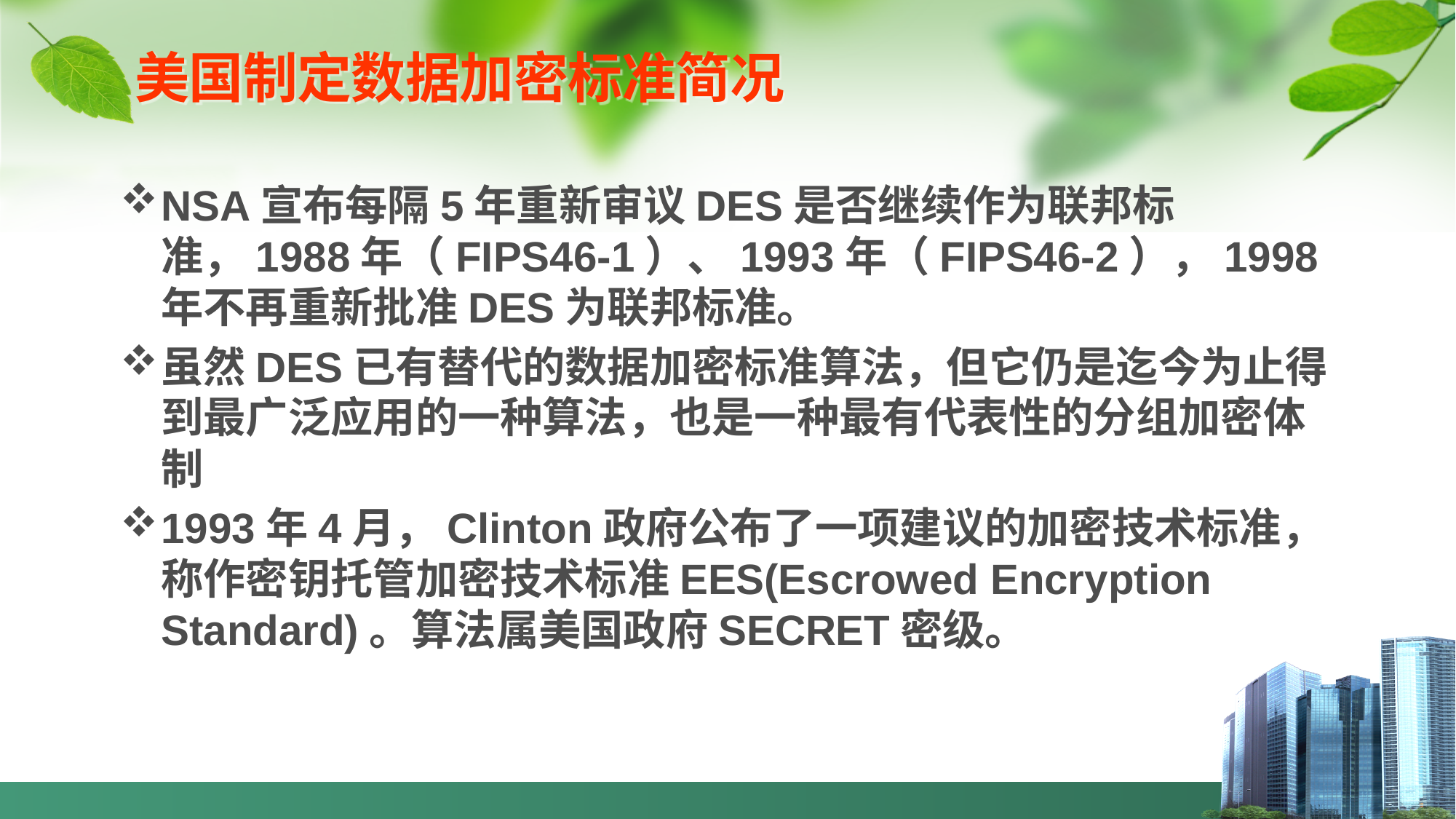

# 美国制定数据加密标准简况
NSA宣布每隔5年重新审议DES是否继续作为联邦标准，1988年（FIPS46-1）、1993年（FIPS46-2），1998年不再重新批准DES为联邦标准。
虽然DES已有替代的数据加密标准算法，但它仍是迄今为止得到最广泛应用的一种算法，也是一种最有代表性的分组加密体制
1993年4月，Clinton政府公布了一项建议的加密技术标准，称作密钥托管加密技术标准EES(Escrowed Encryption Standard)。算法属美国政府SECRET密级。